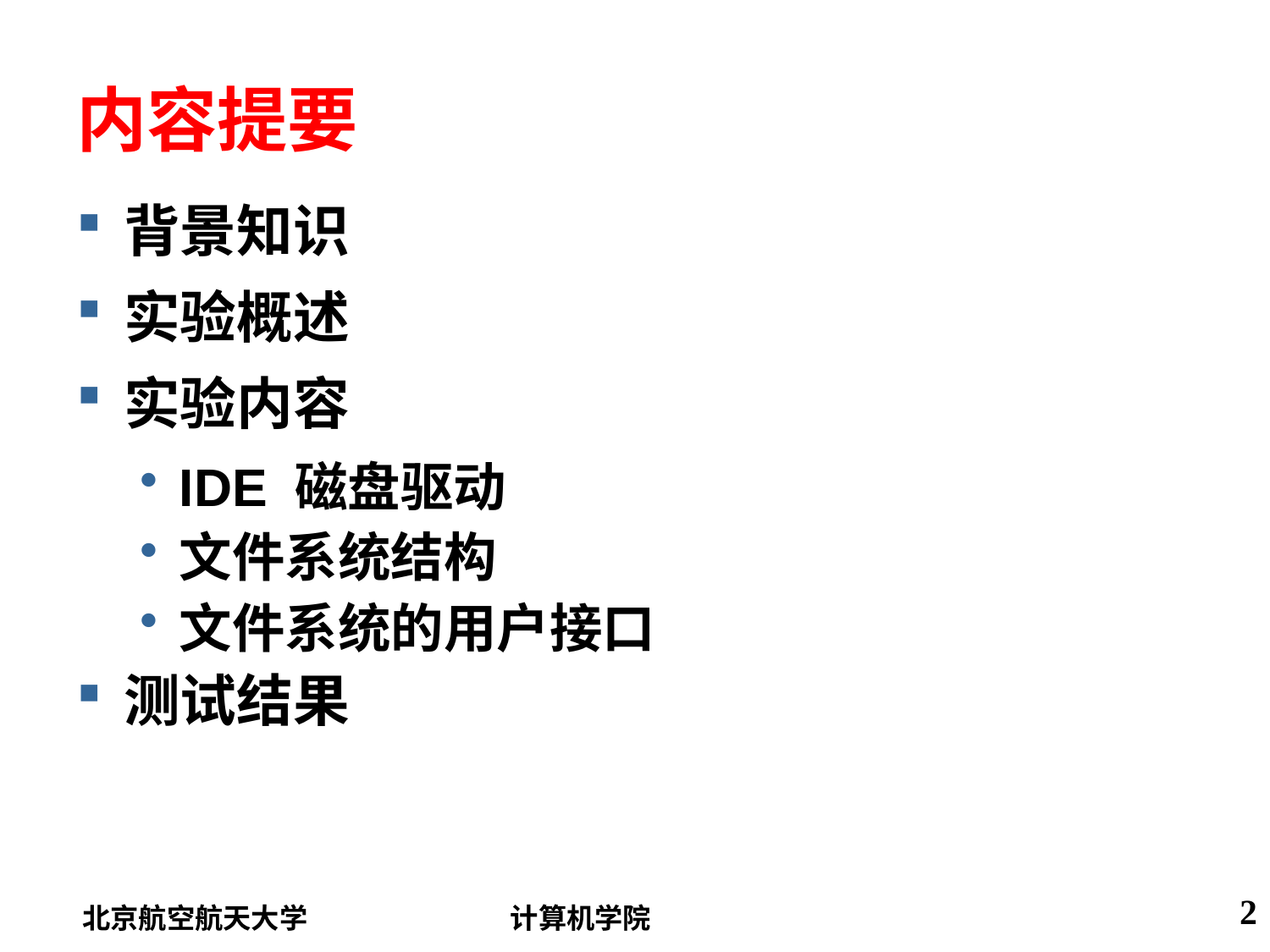

# 内容提要
背景知识
实验概述
实验内容
IDE 磁盘驱动
文件系统结构
文件系统的用户接口
测试结果